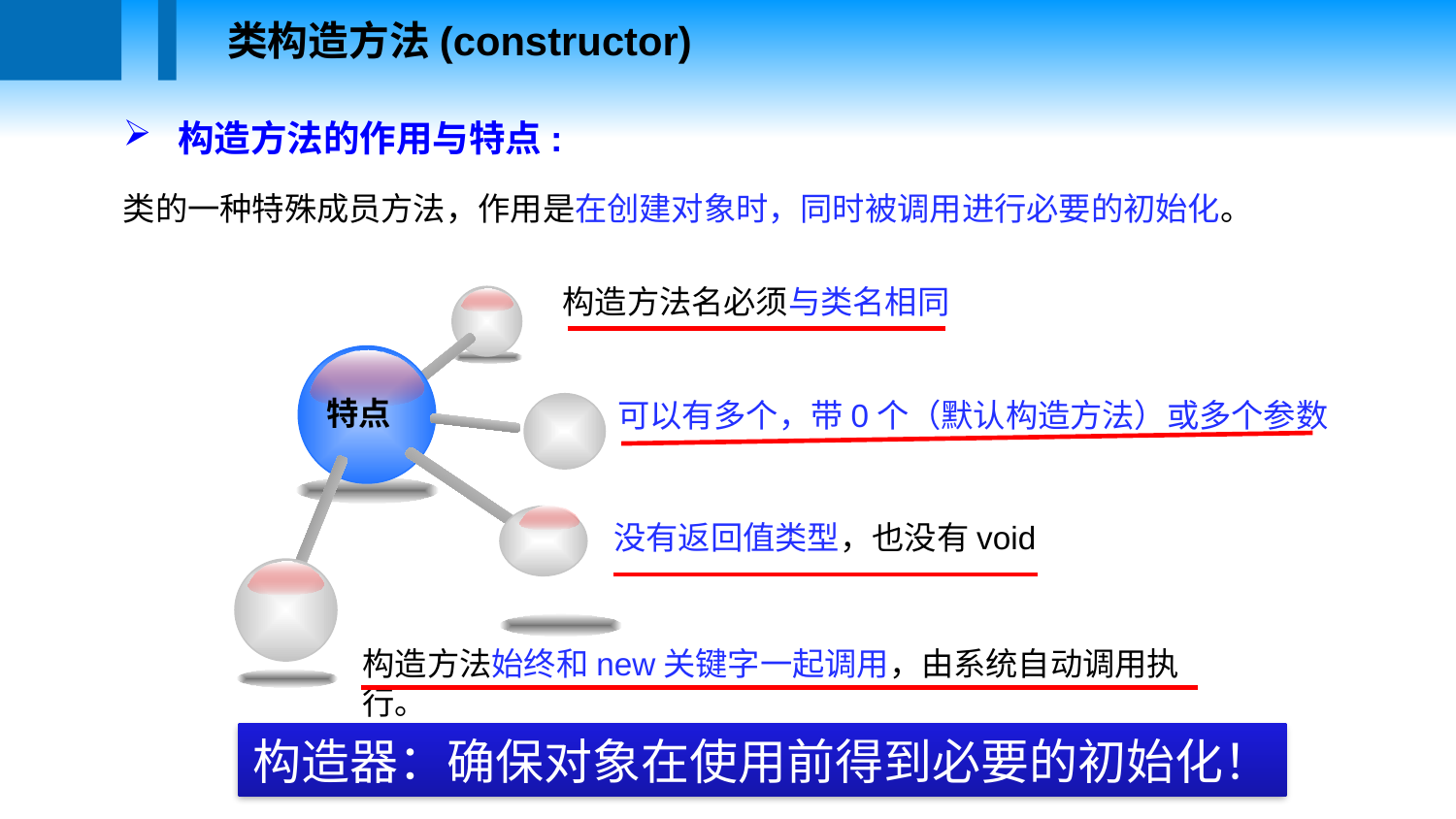

类构造方法(constructor)
构造方法的作用与特点:
类的一种特殊成员方法，作用是在创建对象时，同时被调用进行必要的初始化。
构造方法名必须与类名相同

特点
没有返回值类型，也没有void
构造方法始终和new关键字一起调用，由系统自动调用执行。
可以有多个，带0个（默认构造方法）或多个参数

构造器：确保对象在使用前得到必要的初始化！